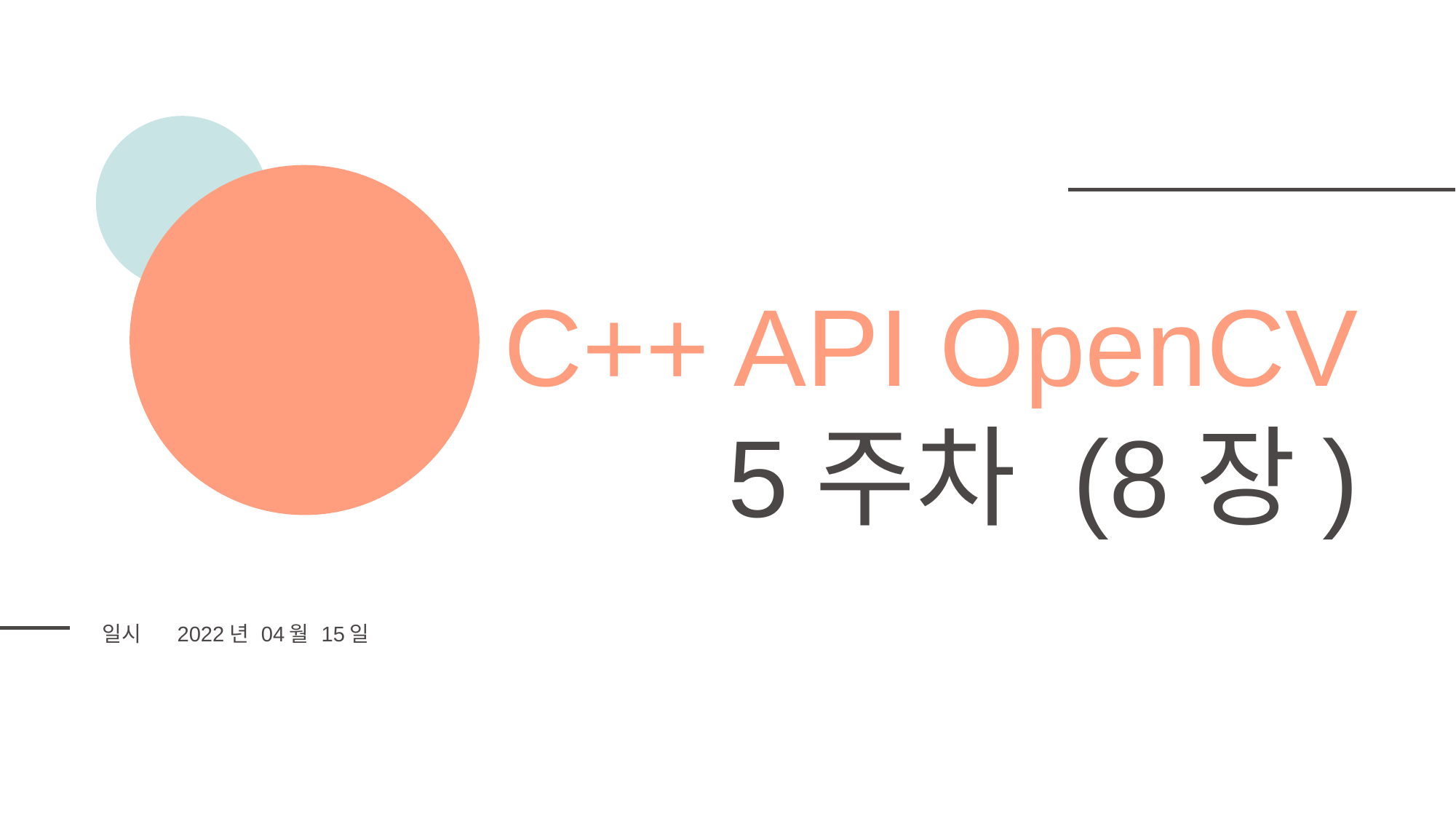

C++ API OpenCV
5주차 (8장)
| 일시 | 2022년 04월 15일 |
| --- | --- |